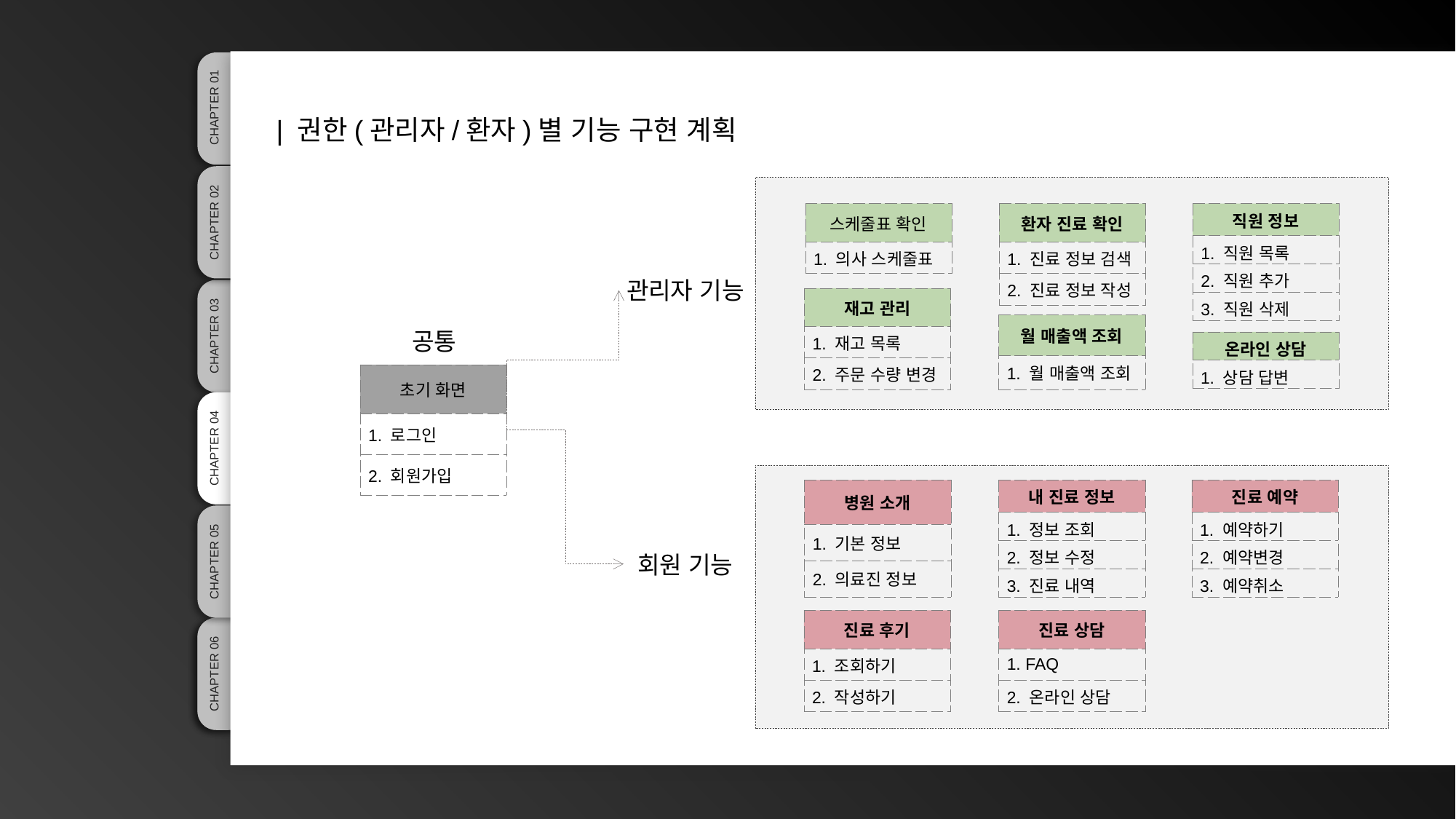

04 |
구현목표

CHAPTER 01
| 권한(관리자/환자)별 기능 구현 계획

| 스케줄표 확인 |
| --- |
| 1. 의사 스케줄표 |
| 환자 진료 확인 |
| --- |
| 1. 진료 정보 검색 |
| 2. 진료 정보 작성 |
| 직원 정보 |
| --- |
| 1. 직원 목록 |
| 2. 직원 추가 |
| 3. 직원 삭제 |
CHAPTER 02
관리자 기능

| 재고 관리 |
| --- |
| 1. 재고 목록 |
| 2. 주문 수량 변경 |
| 월 매출액 조회 |
| --- |
| 1. 월 매출액 조회 |
CHAPTER 03
공통
| 온라인 상담 |
| --- |
| 1. 상담 답변 |
| 초기 화면 |
| --- |
| 1. 로그인 |
| 2. 회원가입 |

CHAPTER 04

| 병원 소개 |
| --- |
| 1. 기본 정보 |
| 2. 의료진 정보 |
| 내 진료 정보 |
| --- |
| 1. 정보 조회 |
| 2. 정보 수정 |
| 3. 진료 내역 |
| 진료 예약 |
| --- |
| 1. 예약하기 |
| 2. 예약변경 |
| 3. 예약취소 |

회원 기능
CHAPTER 05
| 진료 후기 |
| --- |
| 1. 조회하기 |
| 2. 작성하기 |
| 진료 상담 |
| --- |
| 1. FAQ |
| 2. 온라인 상담 |

CHAPTER 05
CHAPTER 06